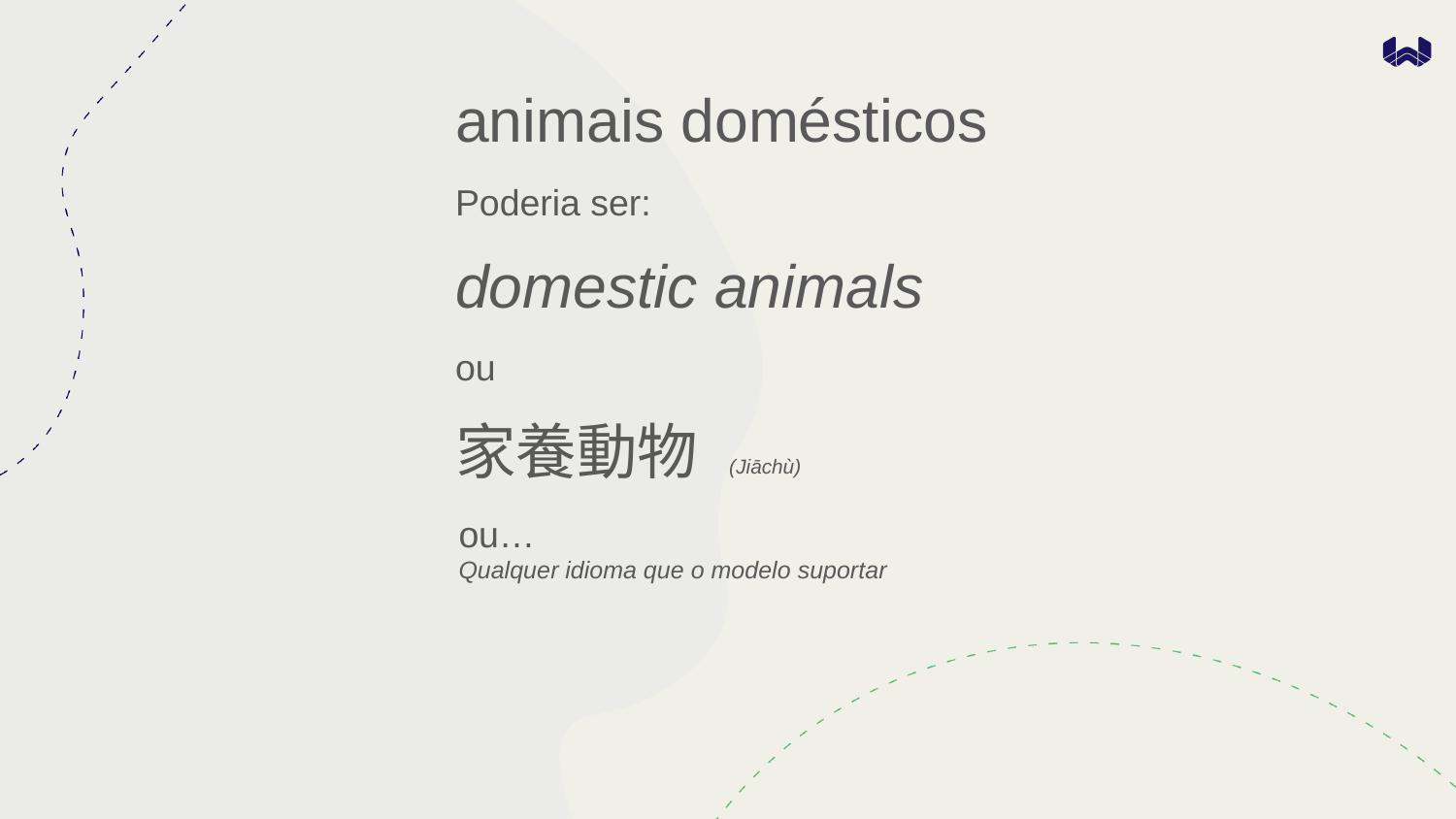

animais domésticos
Poderia ser:
domestic animals
ou
家養動物 (Jiāchù)
ou…
Qualquer idioma que o modelo suportar